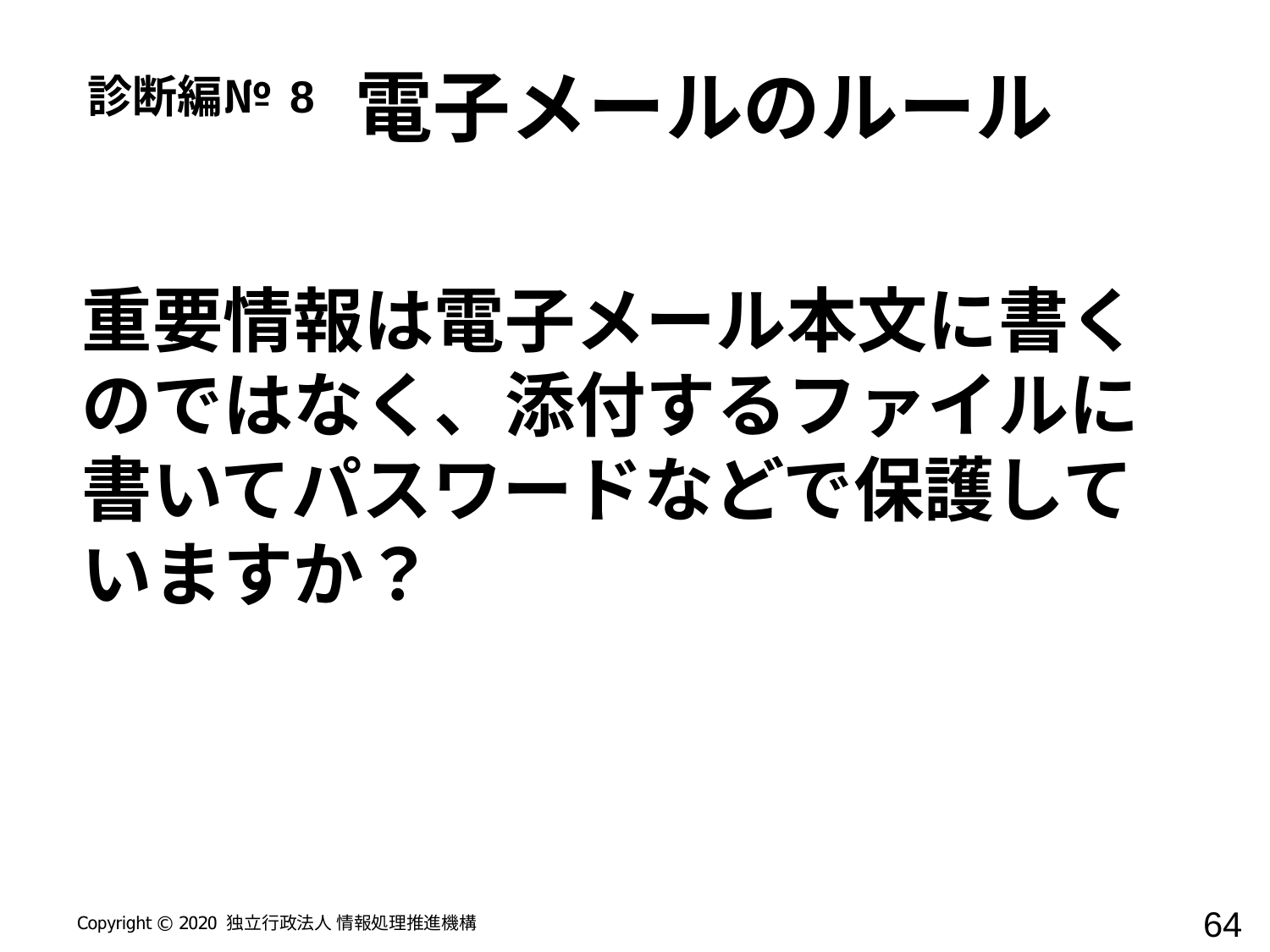

# 診断編№8 電子メールのルール

重要情報は電子メール本文に書くのではなく、添付するファイルに書いてパスワードなどで保護していますか？